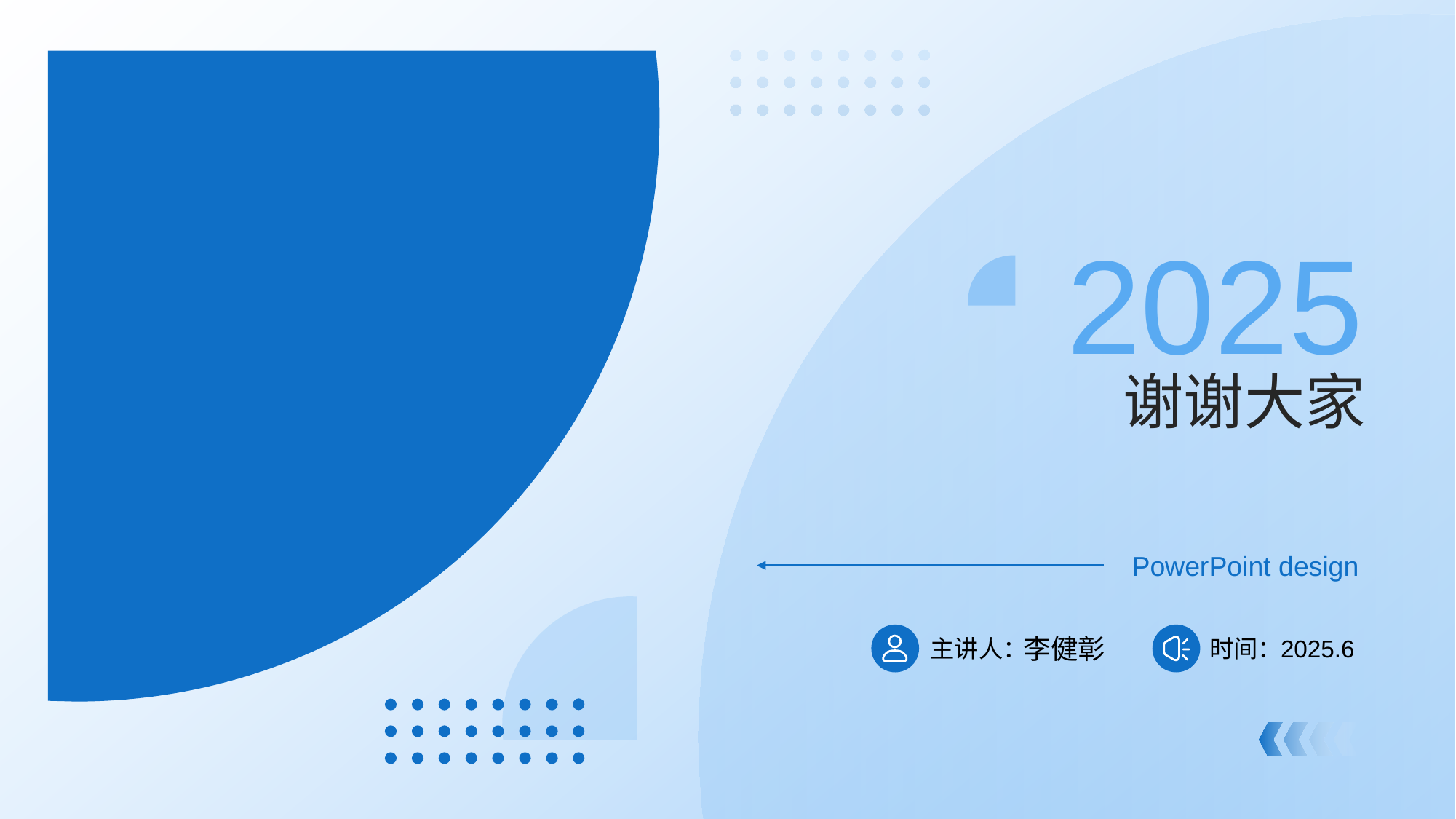

2025

谢谢大家
PowerPoint design

主讲人：
李健彰
时间：
2025.6